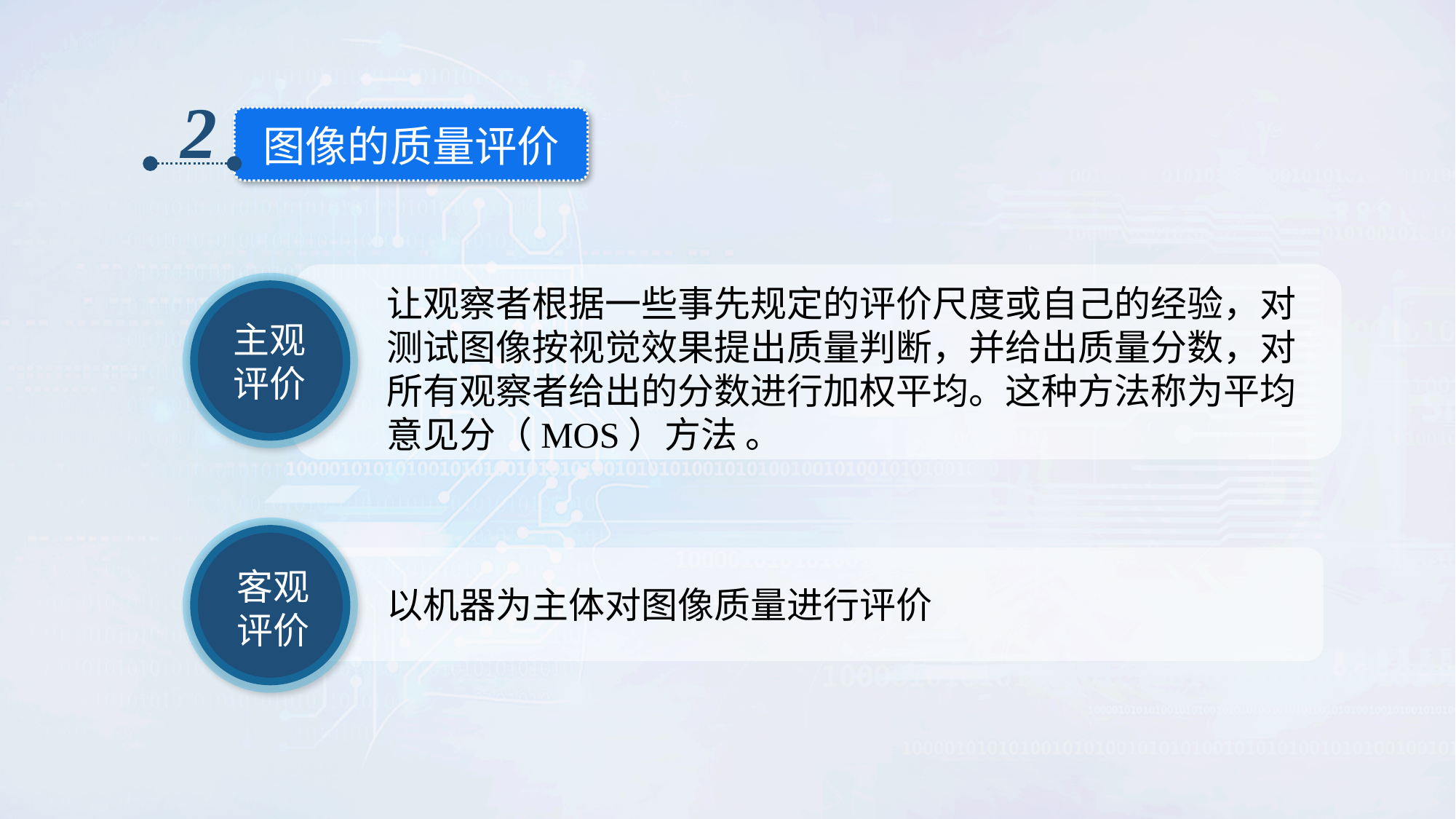

2

图像的质量评价

让观察者根据一些事先规定的评价尺度或自己的经验，对测试图像按视觉效果提出质量判断，并给出质量分数，对所有观察者给出的分数进行加权平均。这种方法称为平均意见分（MOS）方法 。

主观评价

客观评价

以机器为主体对图像质量进行评价